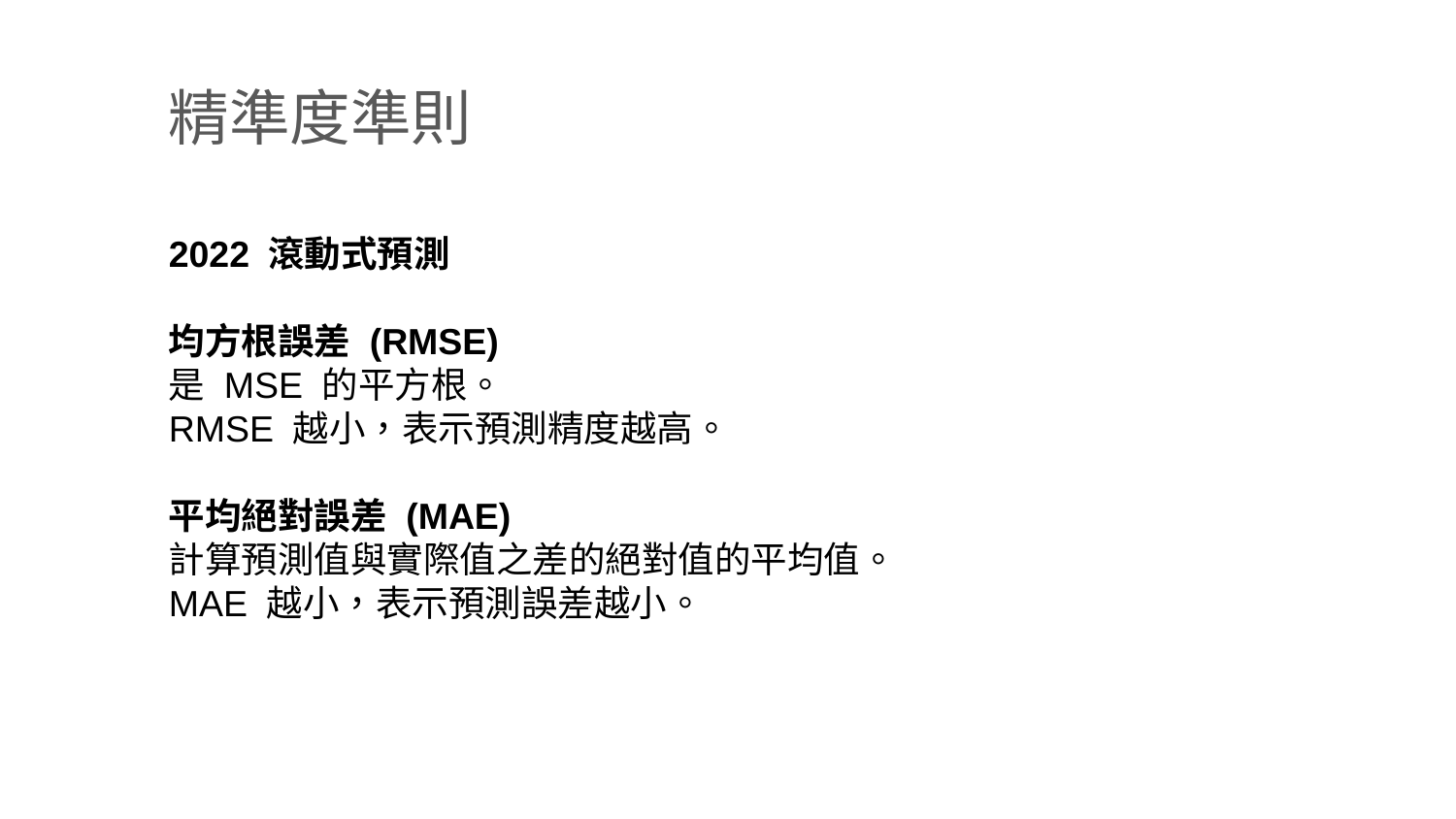

精準度準則
2022 滾動式預測

均方根誤差 (RMSE)
是 MSE 的平方根。
RMSE 越小，表示預測精度越高。

平均絕對誤差 (MAE)
計算預測值與實際值之差的絕對值的平均值。
MAE 越小，表示預測誤差越小。